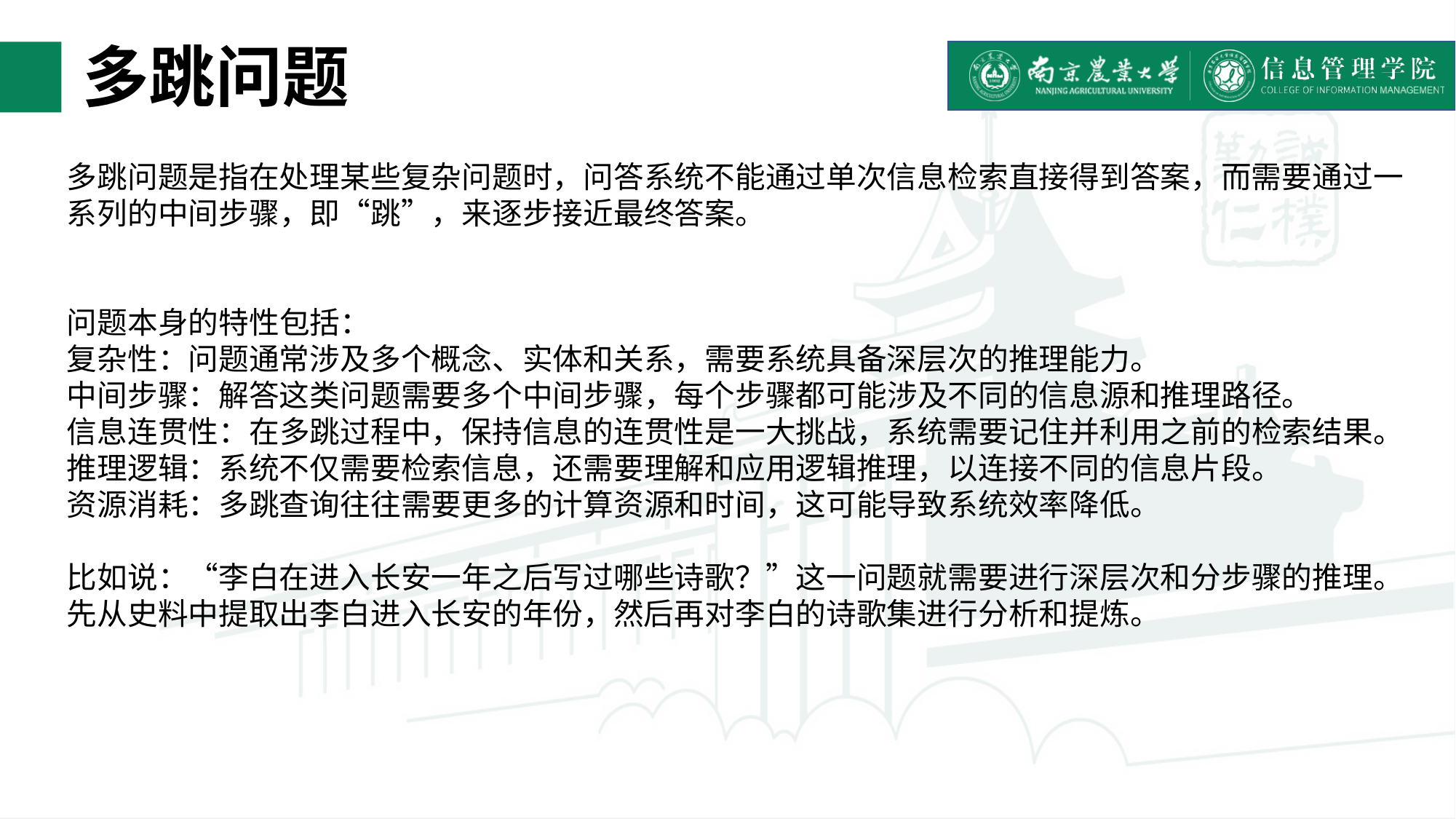

# 多跳问题
多跳问题是指在处理某些复杂问题时，问答系统不能通过单次信息检索直接得到答案，而需要通过一系列的中间步骤，即“跳”，来逐步接近最终答案。

问题本身的特性包括：
复杂性：问题通常涉及多个概念、实体和关系，需要系统具备深层次的推理能力。
中间步骤：解答这类问题需要多个中间步骤，每个步骤都可能涉及不同的信息源和推理路径。
信息连贯性：在多跳过程中，保持信息的连贯性是一大挑战，系统需要记住并利用之前的检索结果。
推理逻辑：系统不仅需要检索信息，还需要理解和应用逻辑推理，以连接不同的信息片段。
资源消耗：多跳查询往往需要更多的计算资源和时间，这可能导致系统效率降低。

比如说：“李白在进入长安一年之后写过哪些诗歌？”这一问题就需要进行深层次和分步骤的推理。先从史料中提取出李白进入长安的年份，然后再对李白的诗歌集进行分析和提炼。